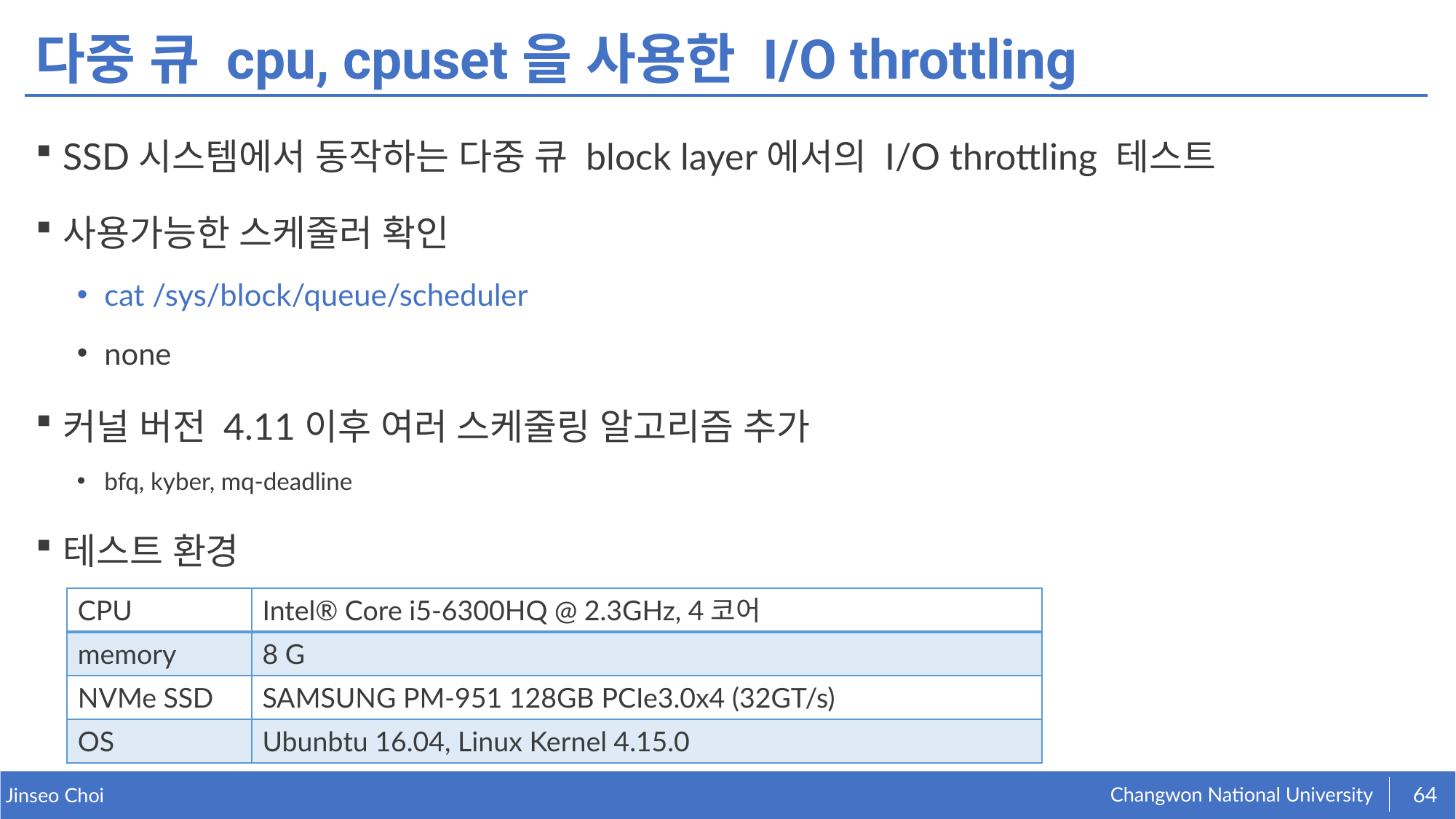

# 다중 큐 cpu, cpuset을 사용한 I/O throttling
SSD시스템에서 동작하는 다중 큐 block layer에서의 I/O throttling 테스트
사용가능한 스케줄러 확인
cat /sys/block/queue/scheduler
none
커널 버전 4.11이후 여러 스케줄링 알고리즘 추가
bfq, kyber, mq-deadline
테스트 환경

| CPU | Intel® Core i5-6300HQ @ 2.3GHz, 4코어 |
| --- | --- |
| memory | 8 G |
| NVMe SSD | SAMSUNG PM-951 128GB PCIe3.0x4 (32GT/s) |
| OS | Ubunbtu 16.04, Linux Kernel 4.15.0 |
64